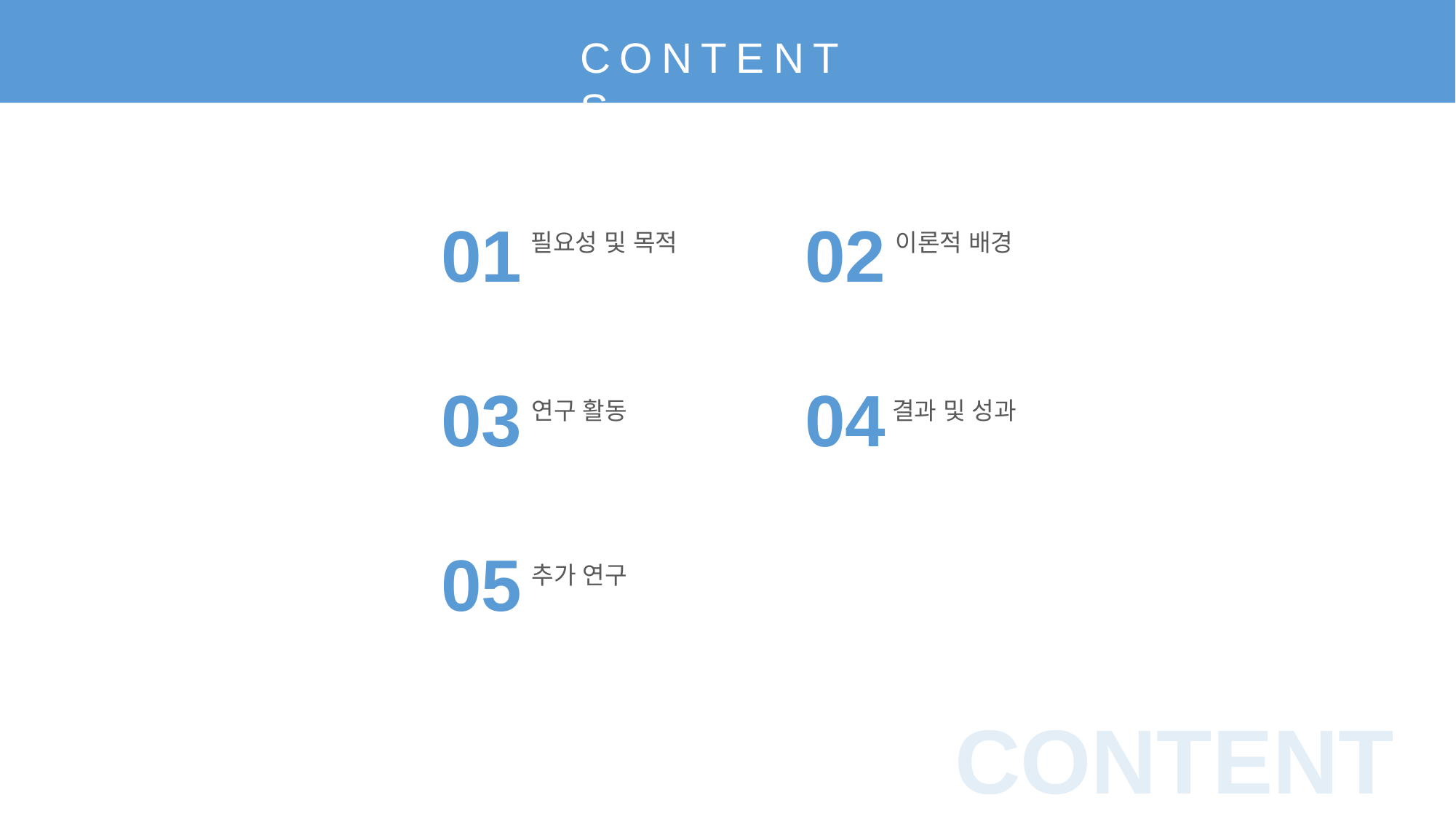

CONTENTS
01
필요성 및 목적
02
이론적 배경
03
연구 활동
04
결과 및 성과
05
추가 연구
CONTENTS